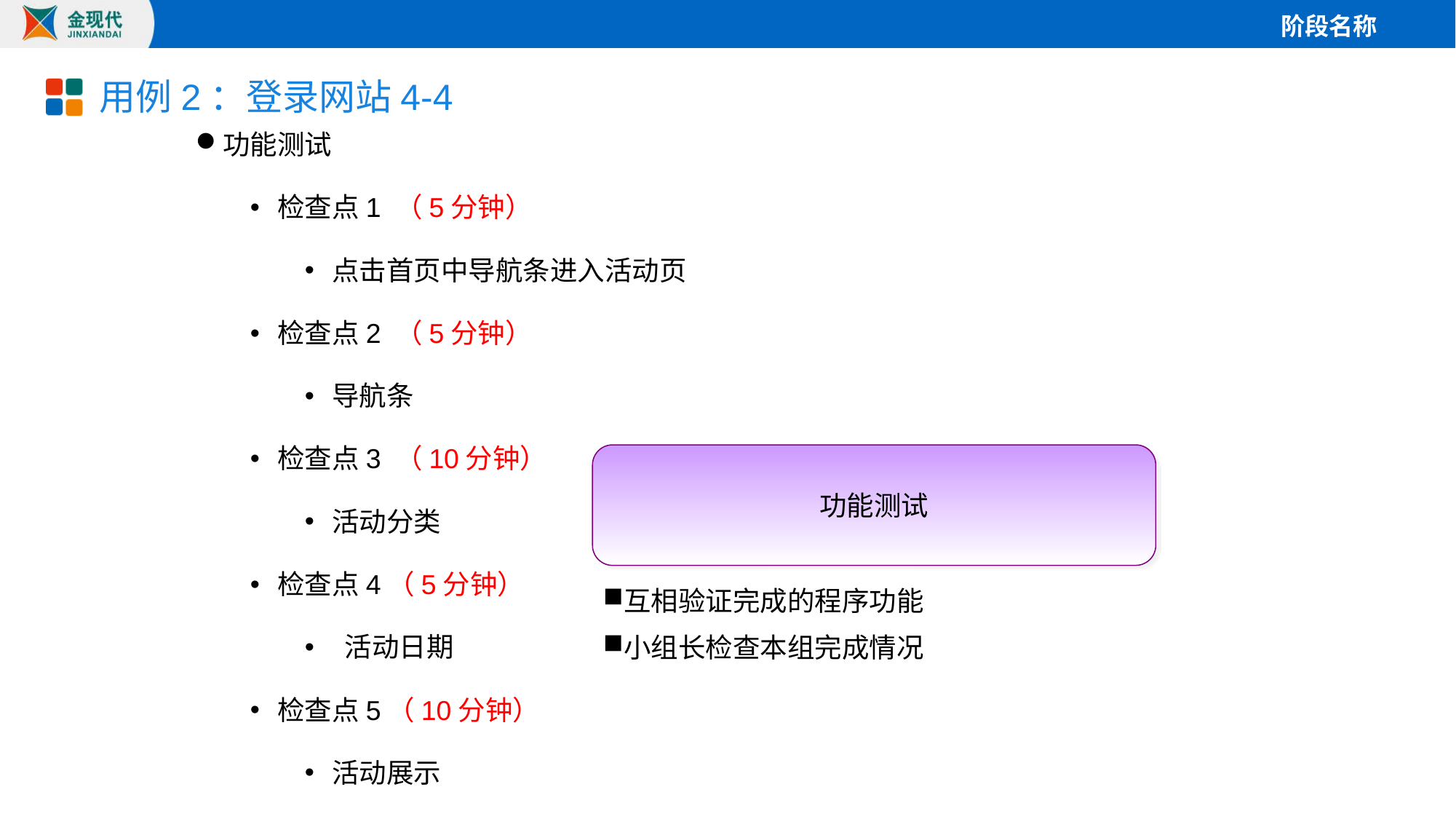

# 用例2：登录网站4-4
功能测试
检查点1 （5分钟）
点击首页中导航条进入活动页
检查点2 （5分钟）
导航条
检查点3 （10分钟）
活动分类
检查点4（5分钟）
 活动日期
检查点5（10分钟）
活动展示

功能测试
互相验证完成的程序功能
小组长检查本组完成情况